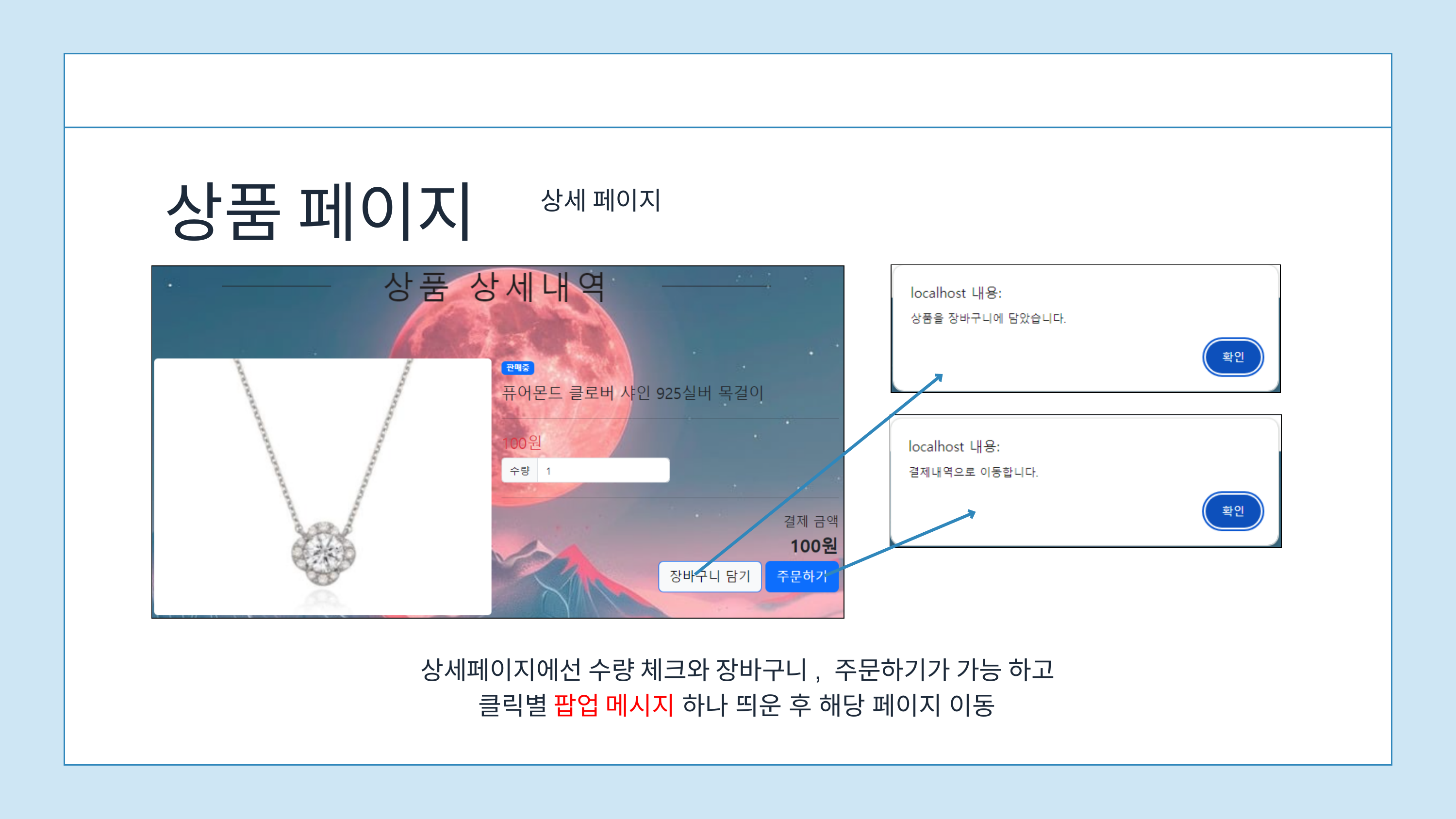

상품 페이지

상세 페이지

상세페이지에선 수량 체크와 장바구니, 주문하기가 가능 하고
클릭별 팝업 메시지 하나 띄운 후 해당 페이지 이동